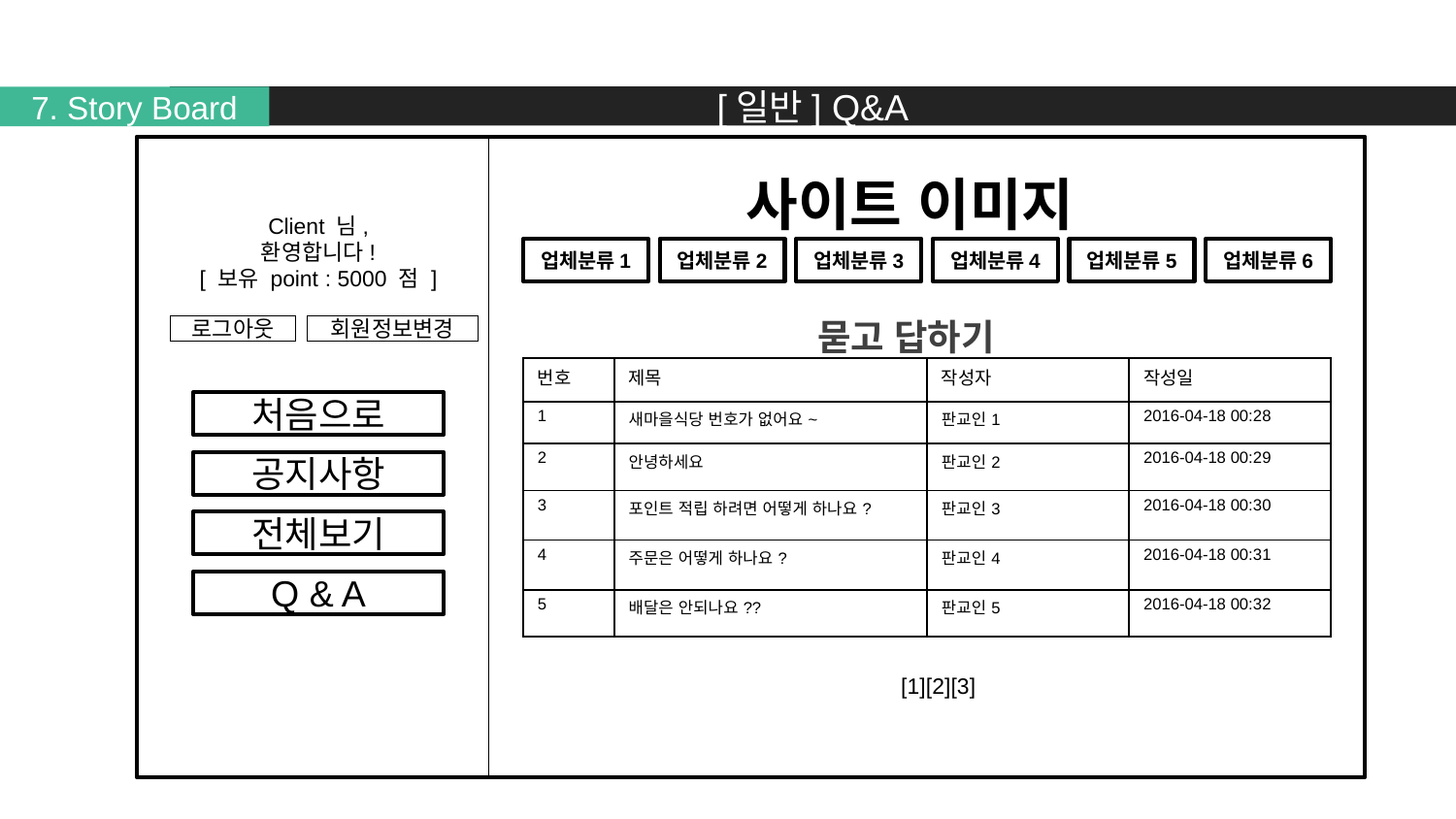

[일반] Q&A
7. Story Board

사이트 이미지
Client 님,
환영합니다!
[ 보유 point : 5000 점 ]
업체분류1
업체분류2
업체분류3
업체분류4
업체분류5
업체분류6
묻고 답하기
로그아웃
회원정보변경

| 번호 | 제목 | 작성자 | 작성일 |
| --- | --- | --- | --- |
| 1 | 새마을식당 번호가 없어요~ | 판교인1 | 2016-04-18 00:28 |
| 2 | 안녕하세요 | 판교인2 | 2016-04-18 00:29 |
| 3 | 포인트 적립 하려면 어떻게 하나요? | 판교인3 | 2016-04-18 00:30 |
| 4 | 주문은 어떻게 하나요? | 판교인4 | 2016-04-18 00:31 |
| 5 | 배달은 안되나요?? | 판교인5 | 2016-04-18 00:32 |
처음으로
공지사항
전체보기
Q & A
[1][2][3]